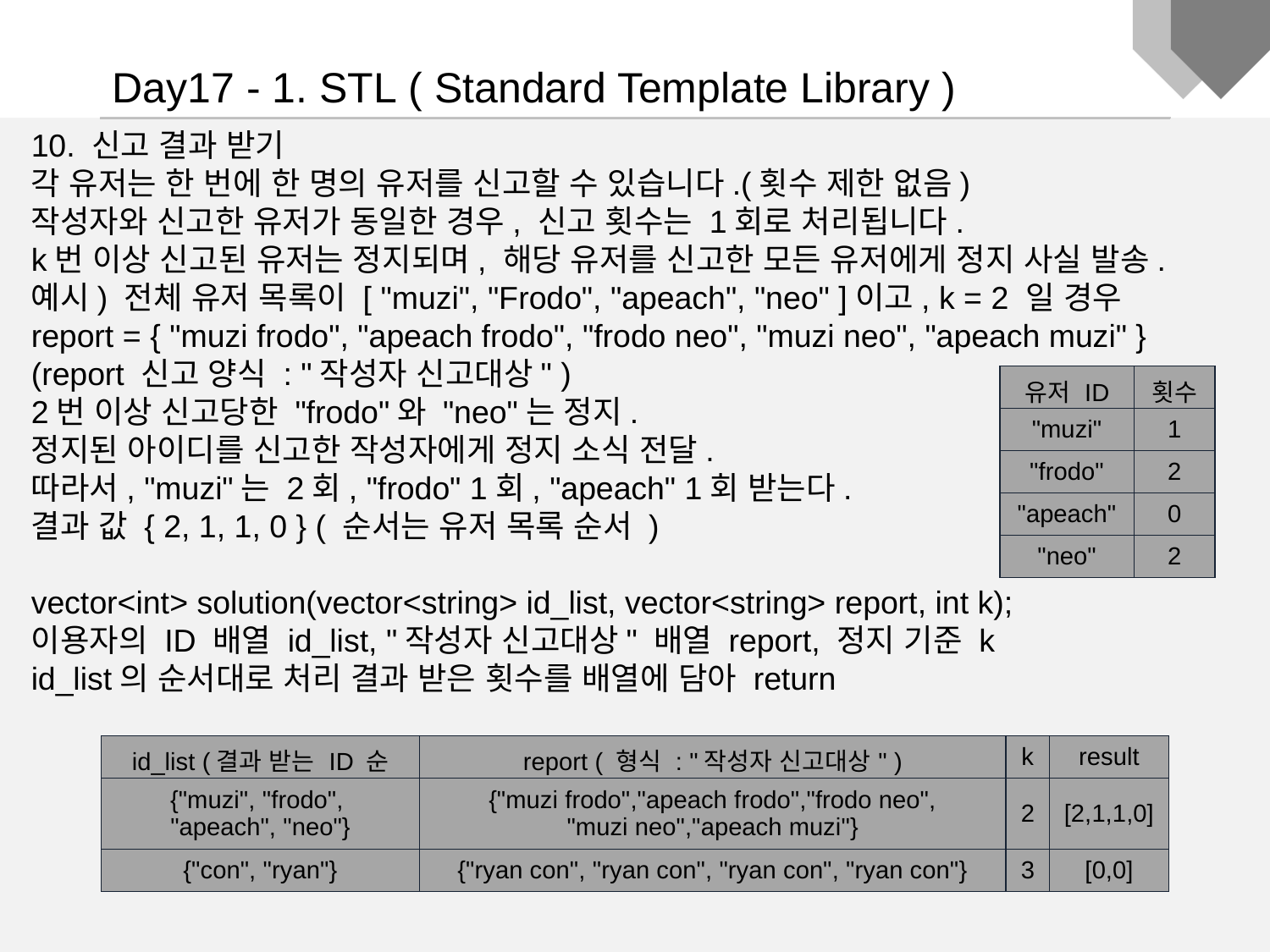

Day17 - 1. STL ( Standard Template Library )
10. 신고 결과 받기
각 유저는 한 번에 한 명의 유저를 신고할 수 있습니다.(횟수 제한 없음)
작성자와 신고한 유저가 동일한 경우, 신고 횟수는 1회로 처리됩니다.
k번 이상 신고된 유저는 정지되며, 해당 유저를 신고한 모든 유저에게 정지 사실 발송.
예시) 전체 유저 목록이 [ "muzi", "Frodo", "apeach", "neo" ]이고, k = 2 일 경우
report = { "muzi frodo", "apeach frodo", "frodo neo", "muzi neo", "apeach muzi" }
(report 신고 양식 : "작성자 신고대상" )
2번 이상 신고당한 "frodo"와 "neo"는 정지.
정지된 아이디를 신고한 작성자에게 정지 소식 전달.
따라서, "muzi"는 2회, "frodo" 1회, "apeach" 1회 받는다.
결과 값 { 2, 1, 1, 0 } ( 순서는 유저 목록 순서 )

vector<int> solution(vector<string> id_list, vector<string> report, int k);
이용자의 ID 배열 id_list, "작성자 신고대상" 배열 report, 정지 기준 k
id_list의 순서대로 처리 결과 받은 횟수를 배열에 담아 return
| 유저 ID | 횟수 |
| --- | --- |
| "muzi" | 1 |
| "frodo" | 2 |
| "apeach" | 0 |
| "neo" | 2 |
| id\_list (결과 받는 ID 순서) | report ( 형식 : "작성자 신고대상" ) | k | result |
| --- | --- | --- | --- |
| {"muzi", "frodo", "apeach", "neo"} | {"muzi frodo","apeach frodo","frodo neo", "muzi neo","apeach muzi"} | 2 | [2,1,1,0] |
| {"con", "ryan"} | {"ryan con", "ryan con", "ryan con", "ryan con"} | 3 | [0,0] |